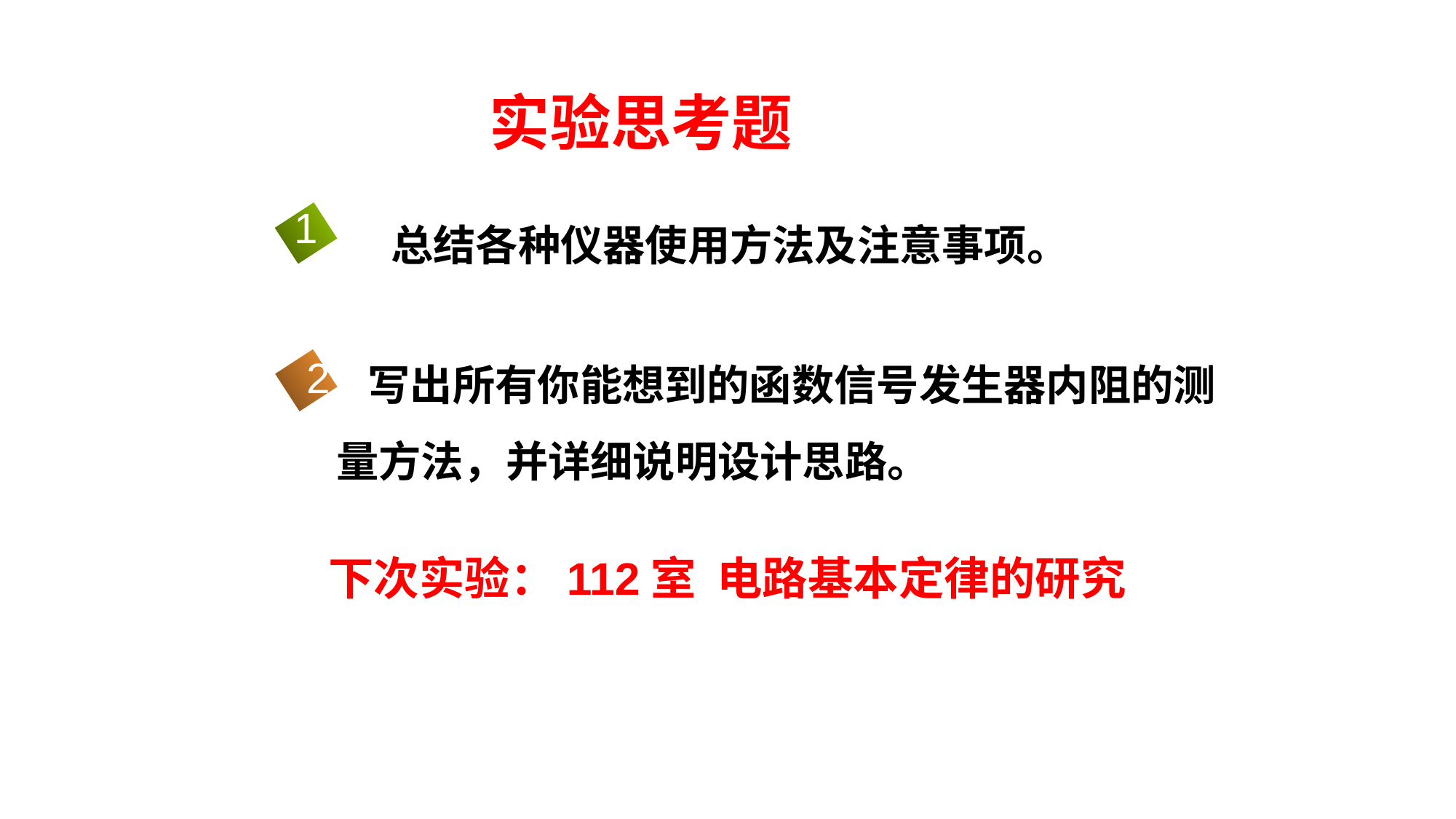

实验思考题
总结各种仪器使用方法及注意事项。
1

写出所有你能想到的函数信号发生器内阻的测量方法，并详细说明设计思路。
2

下次实验：112室  电路基本定律的研究